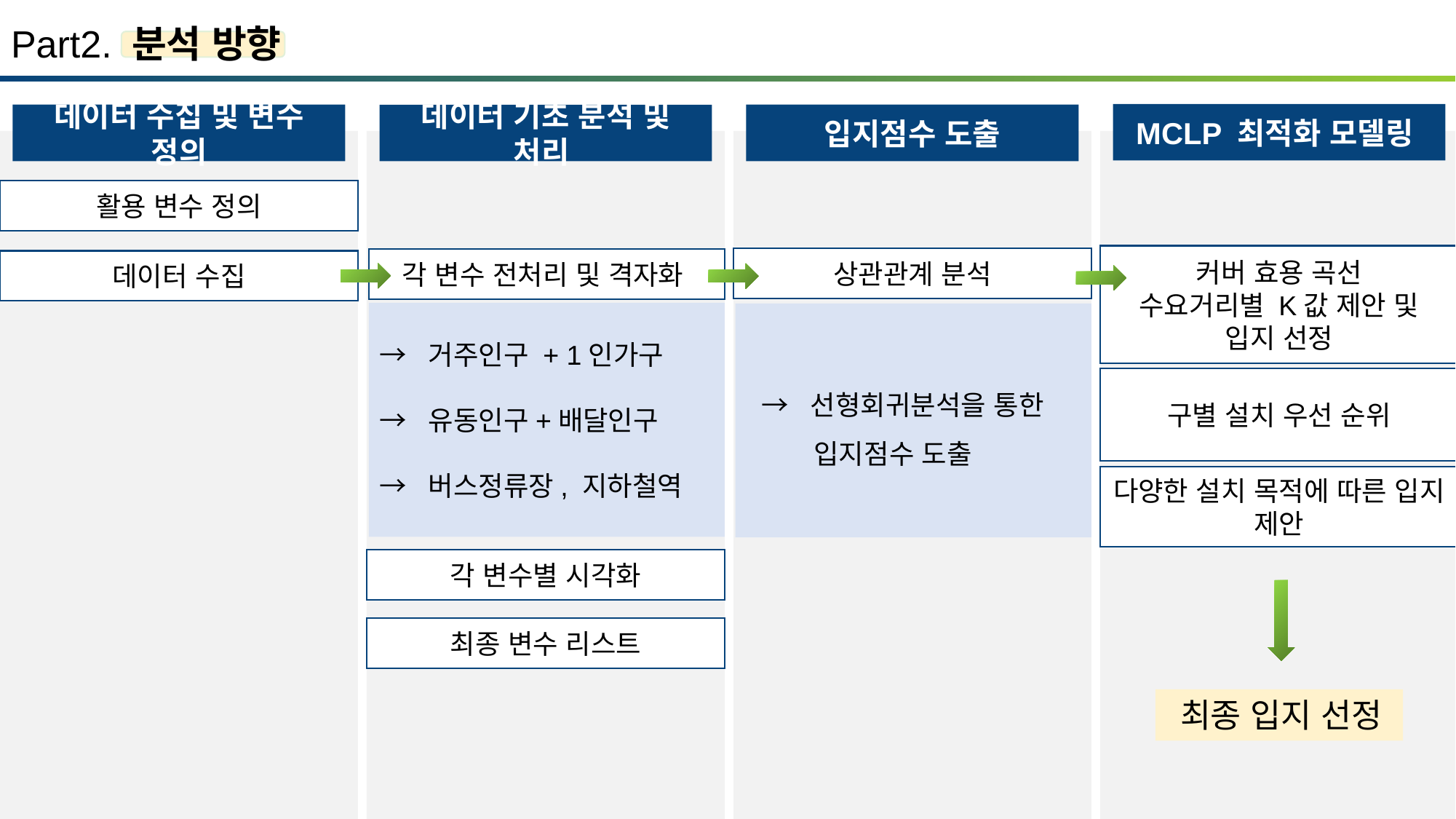

# Part2. 분석 방향

MCLP 최적화 모델링
데이터 수집 및 변수 정의
입지점수 도출
데이터 기초 분석 및 처리

활용 변수 정의
커버 효용 곡선
수요거리별 K값 제안 및 입지 선정
상관관계 분석
각 변수 전처리 및 격자화
데이터 수집

→  거주인구 + 1인가구

→  유동인구+배달인구

→  버스정류장, 지하철역
  →  선형회귀분석을 통한
        입지점수 도출
구별 설치 우선 순위
다양한 설치 목적에 따른 입지 제안
각 변수별 시각화

최종 변수 리스트
최종 입지 선정